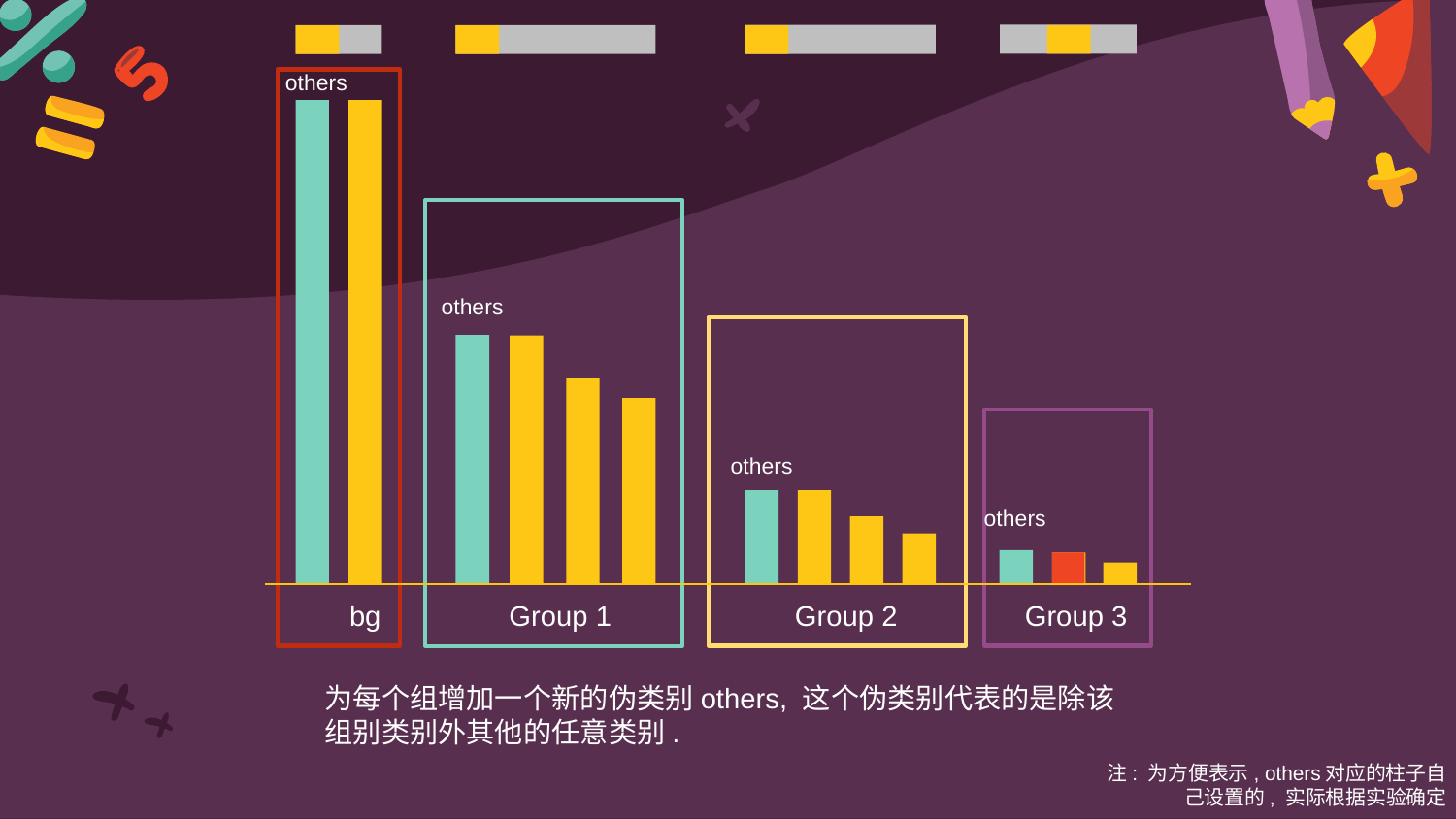

others

others

others

others

bg
Group 1
Group 2
Group 3
为每个组增加一个新的伪类别others, 这个伪类别代表的是除该组别类别外其他的任意类别.
注: 为方便表示, others对应的柱子自己设置的, 实际根据实验确定